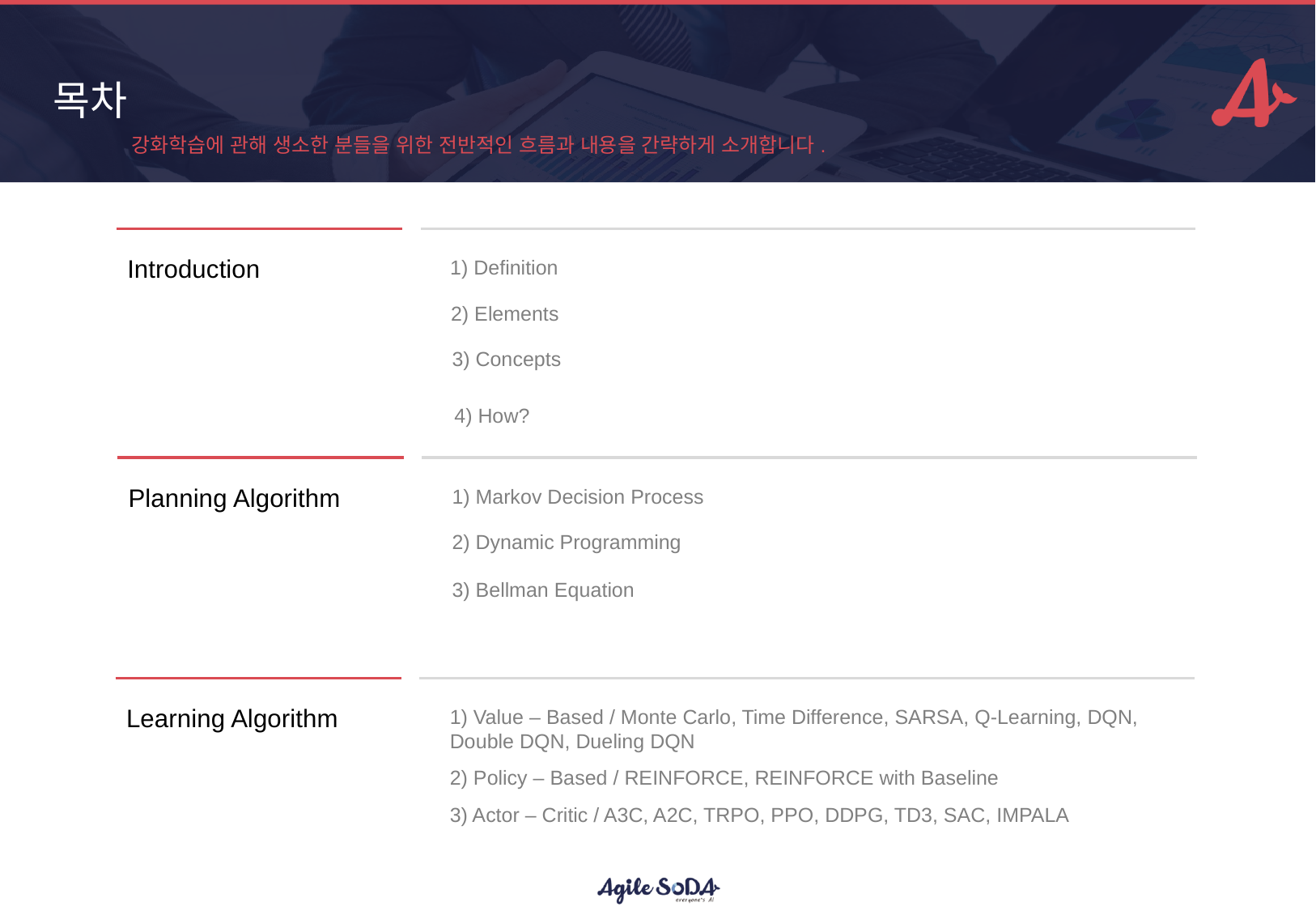

목차
강화학습에 관해 생소한 분들을 위한 전반적인 흐름과 내용을 간략하게 소개합니다.
Introduction
1) Definition
2) Elements
3) Concepts
4) How?
Planning Algorithm
1) Markov Decision Process
2) Dynamic Programming
3) Bellman Equation
Learning Algorithm
1) Value – Based / Monte Carlo, Time Difference, SARSA, Q-Learning, DQN, Double DQN, Dueling DQN
2) Policy – Based / REINFORCE, REINFORCE with Baseline
3) Actor – Critic / A3C, A2C, TRPO, PPO, DDPG, TD3, SAC, IMPALA